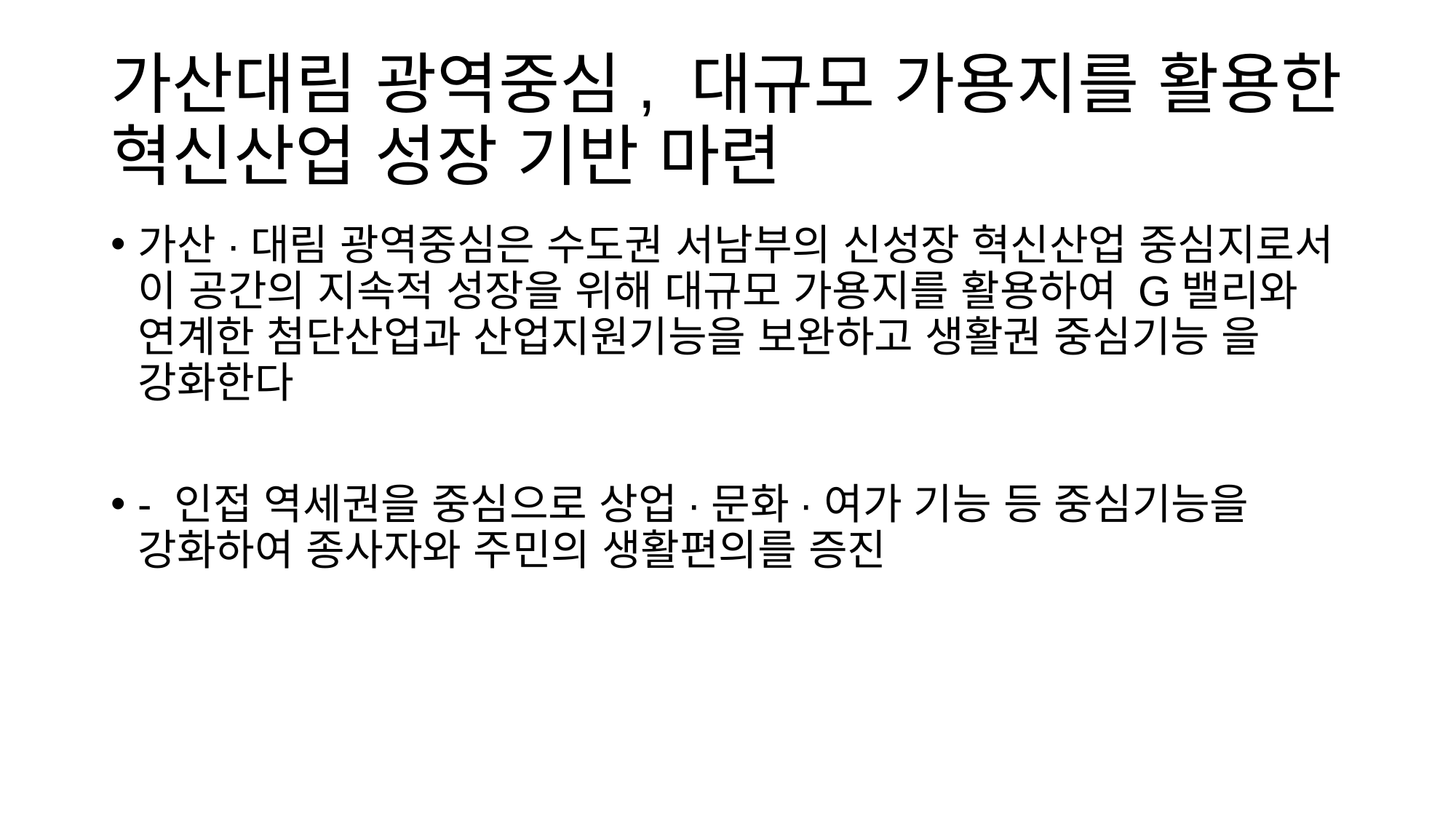

# 가산대림 광역중심, 대규모 가용지를 활용한 혁신산업 성장 기반 마련
가산·대림 광역중심은 수도권 서남부의 신성장 혁신산업 중심지로서 이 공간의 지속적 성장을 위해 대규모 가용지를 활용하여 G밸리와 연계한 첨단산업과 산업지원기능을 보완하고 생활권 중심기능 을 강화한다

- 인접 역세권을 중심으로 상업·문화·여가 기능 등 중심기능을 강화하여 종사자와 주민의 생활편의를 증진